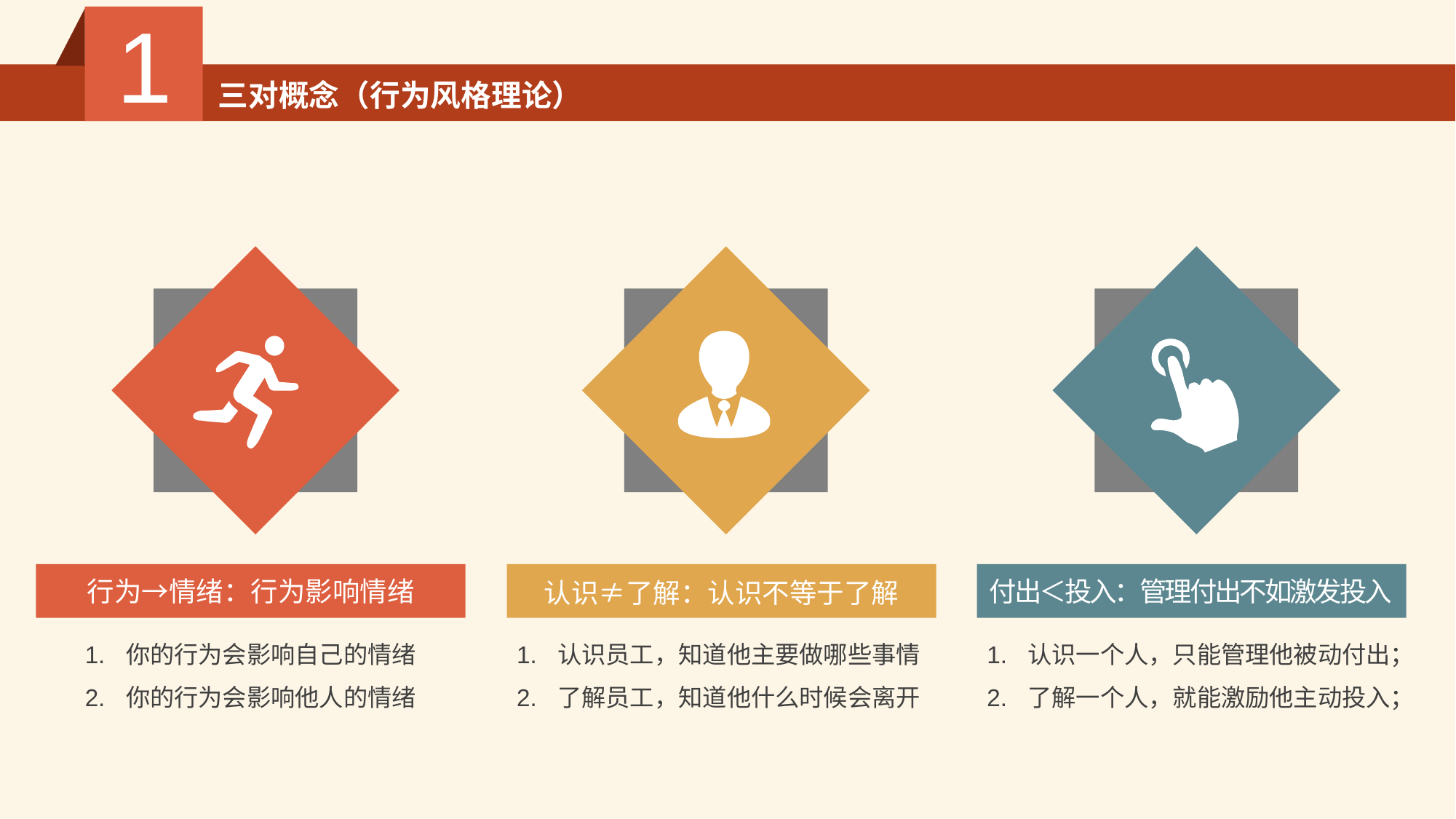

1

三对概念（行为风格理论）

行为→情绪：行为影响情绪
付出＜投入：管理付出不如激发投入
认识≠了解：认识不等于了解
你的行为会影响自己的情绪
你的行为会影响他人的情绪
认识员工，知道他主要做哪些事情
了解员工，知道他什么时候会离开
认识一个人，只能管理他被动付出；
了解一个人，就能激励他主动投入；